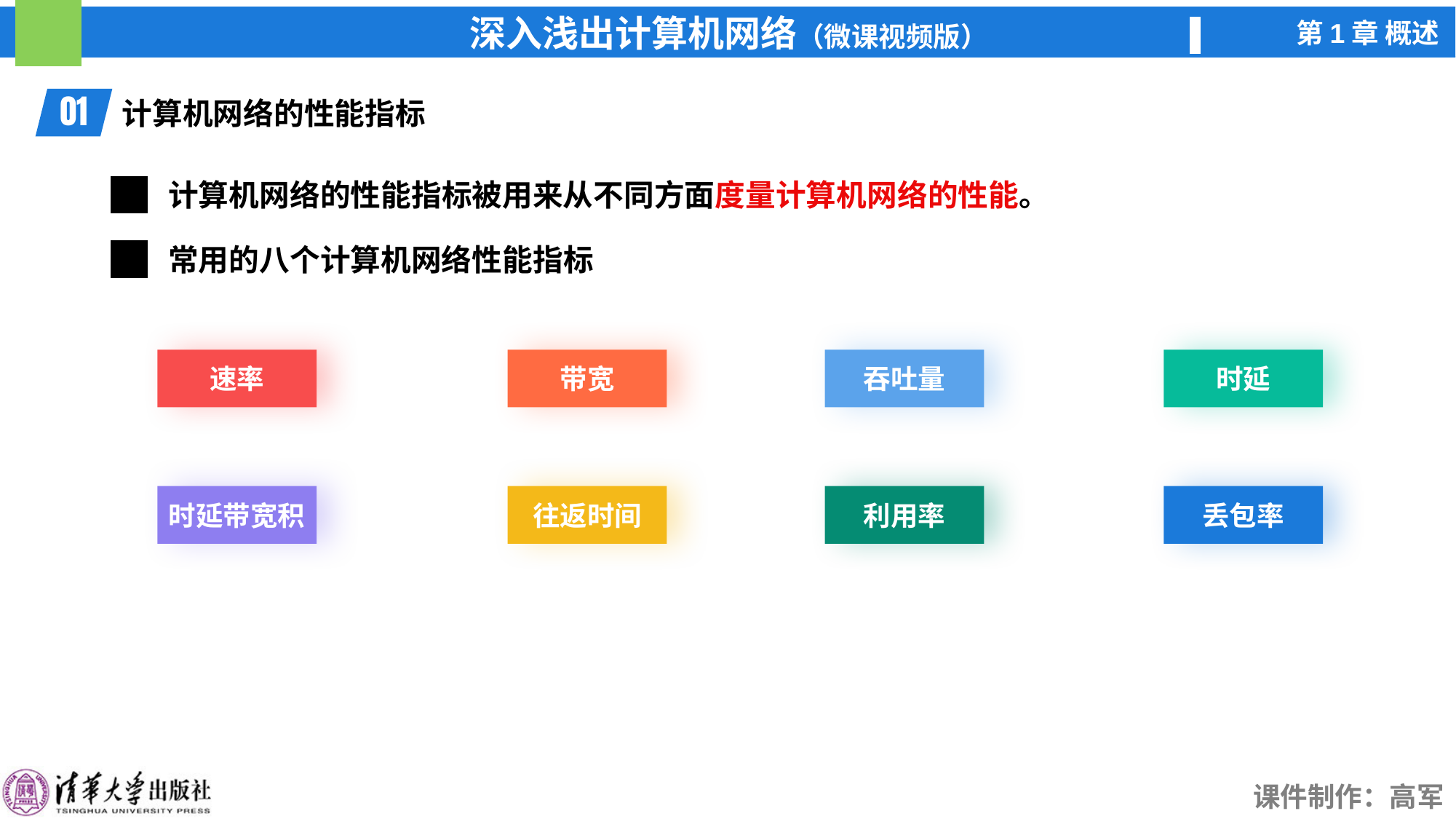

01
计算机网络的性能指标
计算机网络的性能指标被用来从不同方面度量计算机网络的性能。

常用的八个计算机网络性能指标

速率
带宽
吞吐量
时延
时延带宽积
往返时间
利用率
丢包率